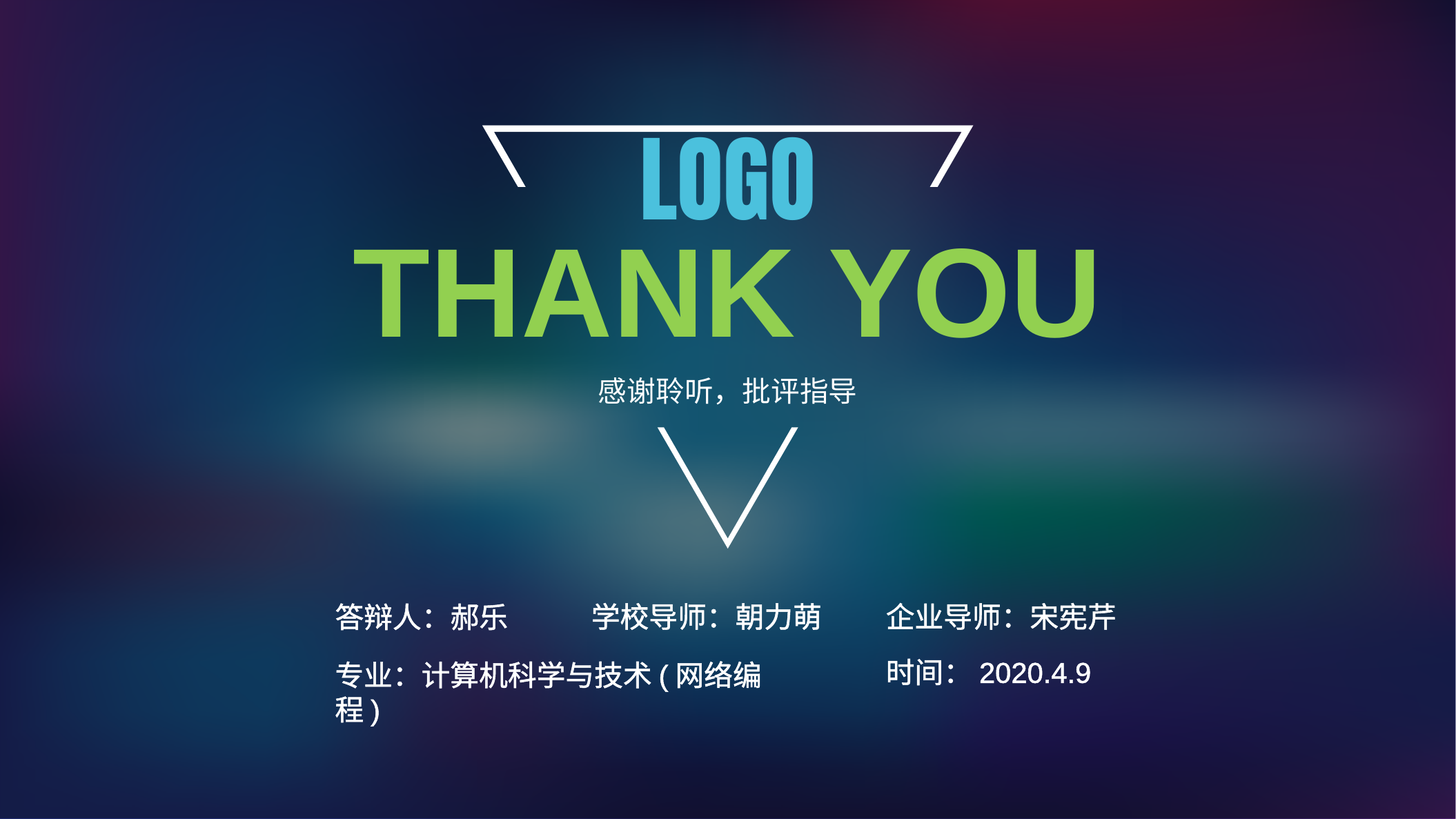

LOGO

THANK YOU
感谢聆听，批评指导
学校导师：朝力萌
企业导师：宋宪芹
答辩人：郝乐
时间：2020.4.9
专业：计算机科学与技术(网络编程)